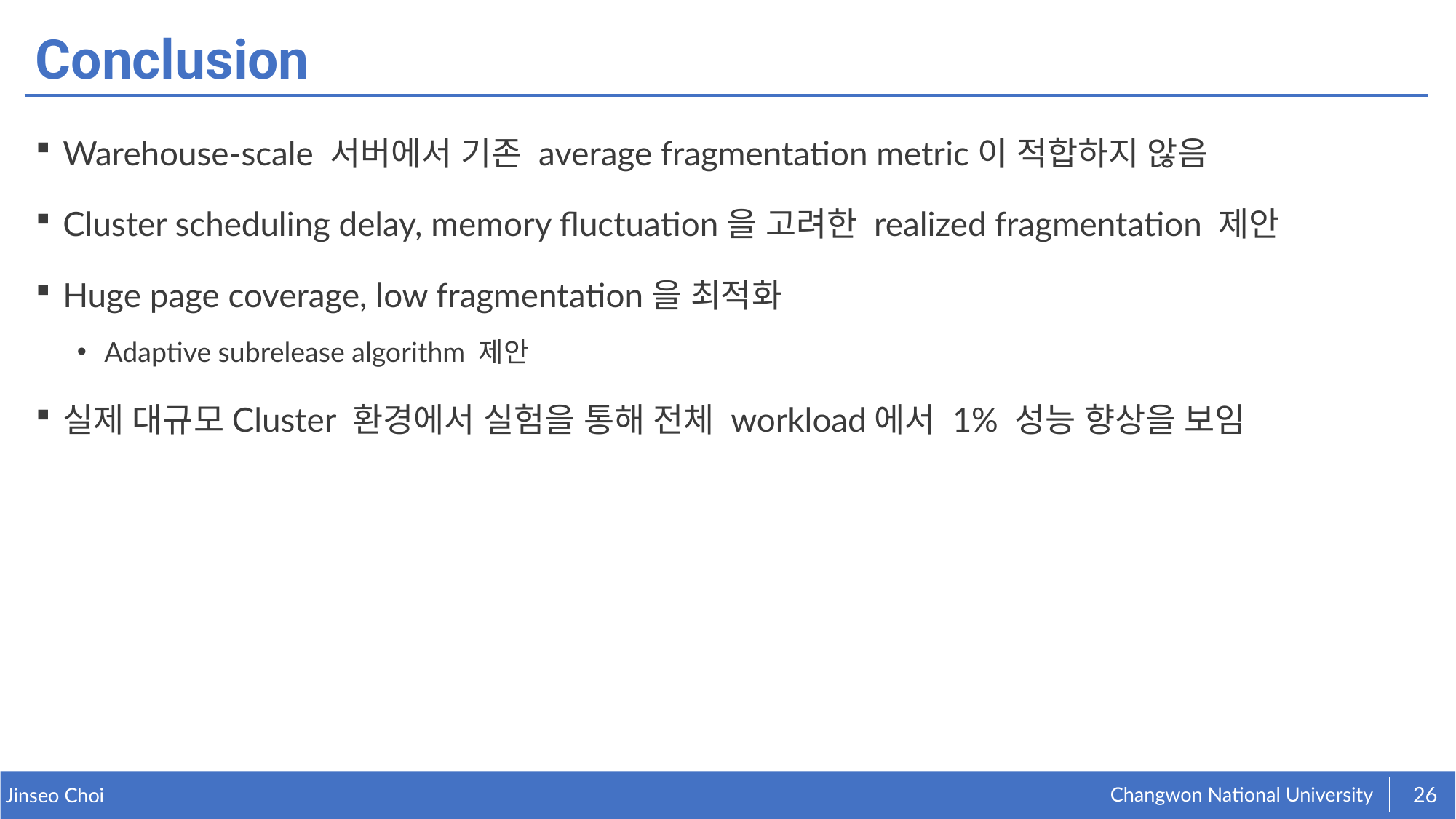

# Conclusion
Warehouse-scale 서버에서 기존 average fragmentation metric이 적합하지 않음
Cluster scheduling delay, memory fluctuation을 고려한 realized fragmentation 제안
Huge page coverage, low fragmentation을 최적화
Adaptive subrelease algorithm 제안
실제 대규모Cluster 환경에서 실험을 통해 전체 workload에서 1% 성능 향상을 보임

26